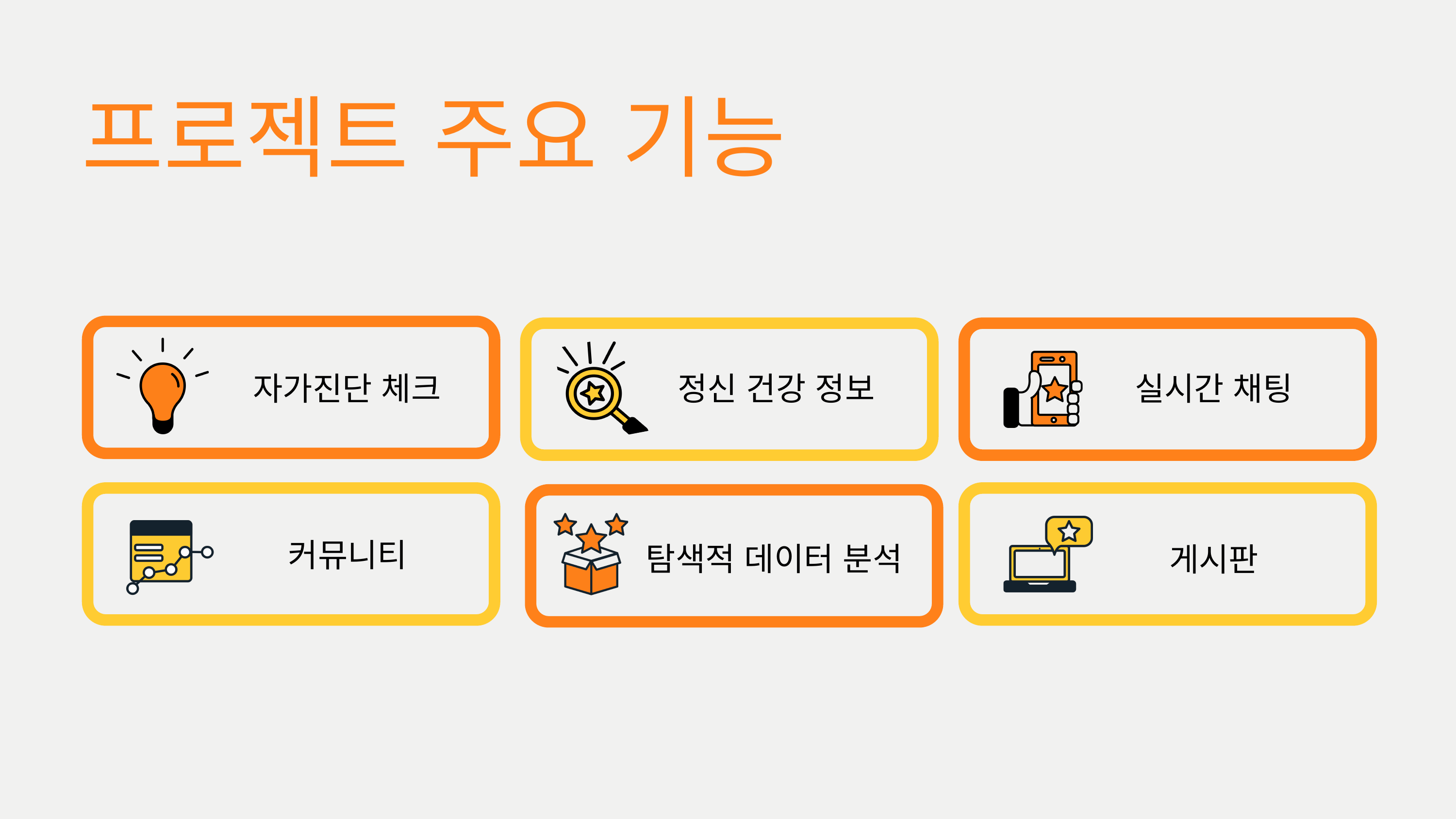

프로젝트 주요 기능

자가진단 체크
정신 건강 정보
실시간 채팅

커뮤니티
탐색적 데이터 분석
게시판